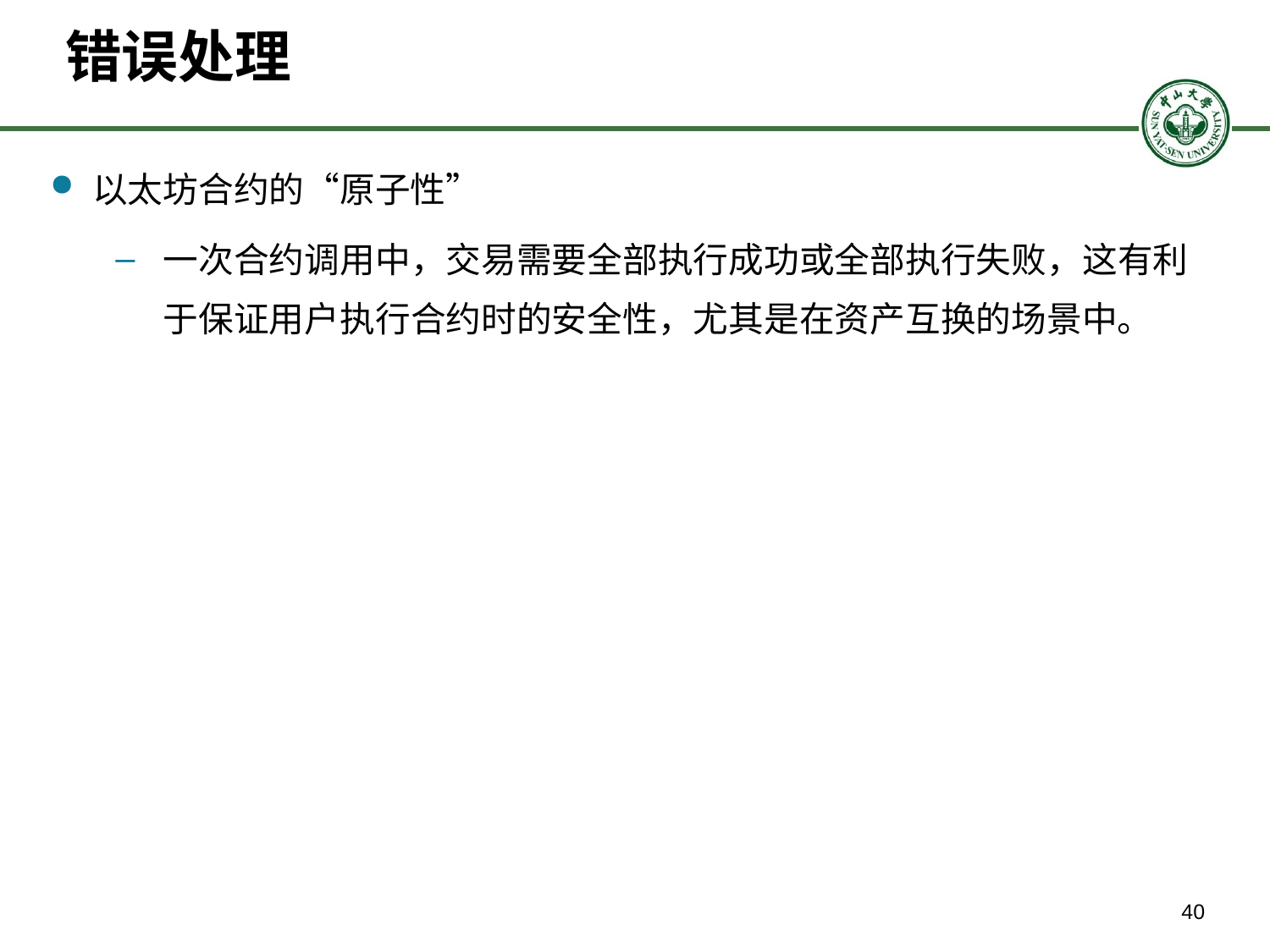

# 错误处理
以太坊合约的“原子性”
一次合约调用中，交易需要全部执行成功或全部执行失败，这有利于保证用户执行合约时的安全性，尤其是在资产互换的场景中。